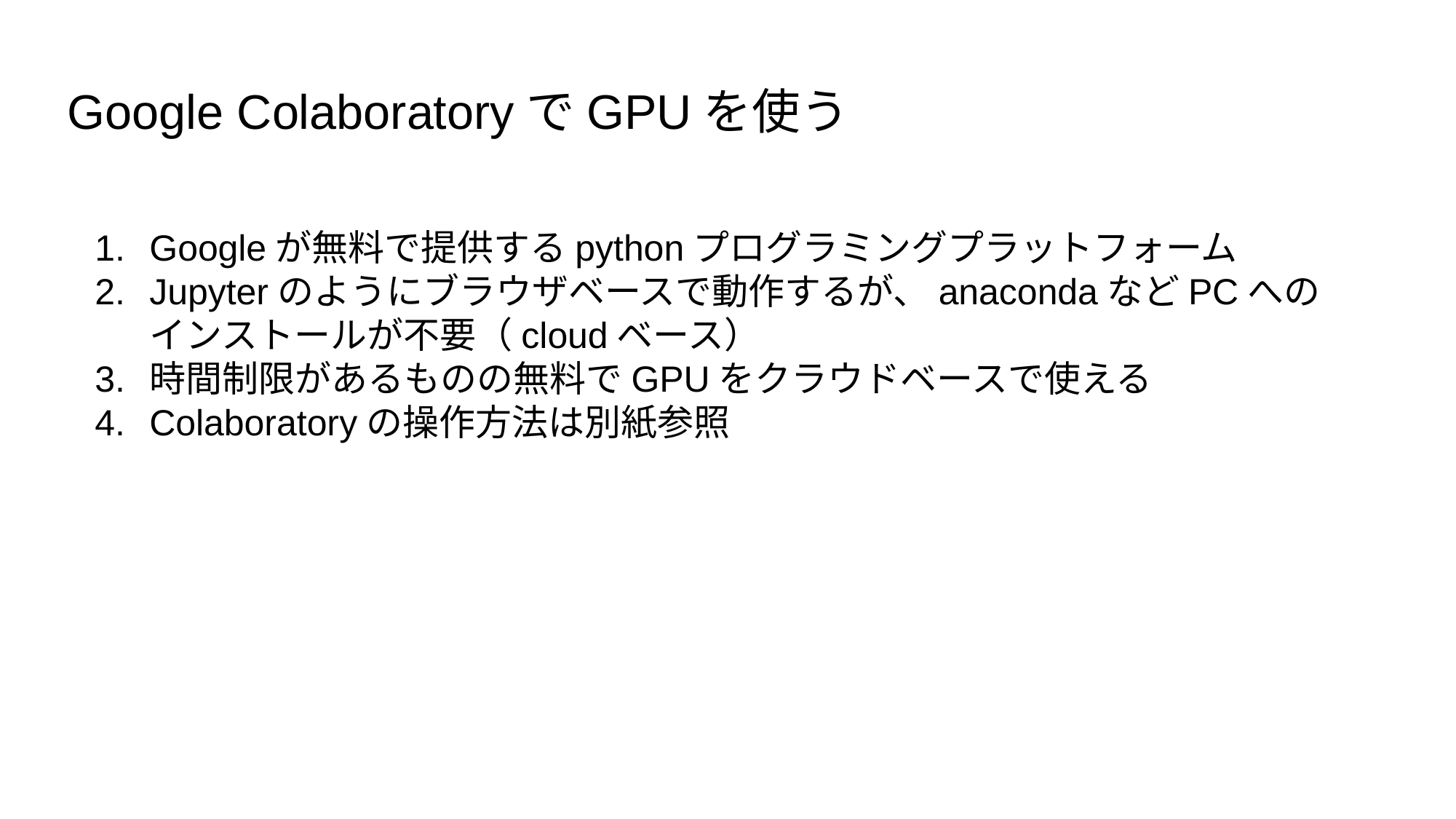

Google ColaboratoryでGPUを使う
Googleが無料で提供するpythonプログラミングプラットフォーム
Jupyterのようにブラウザベースで動作するが、anacondaなどPCへのインストールが不要（cloudベース）
時間制限があるものの無料でGPUをクラウドベースで使える
Colaboratoryの操作方法は別紙参照